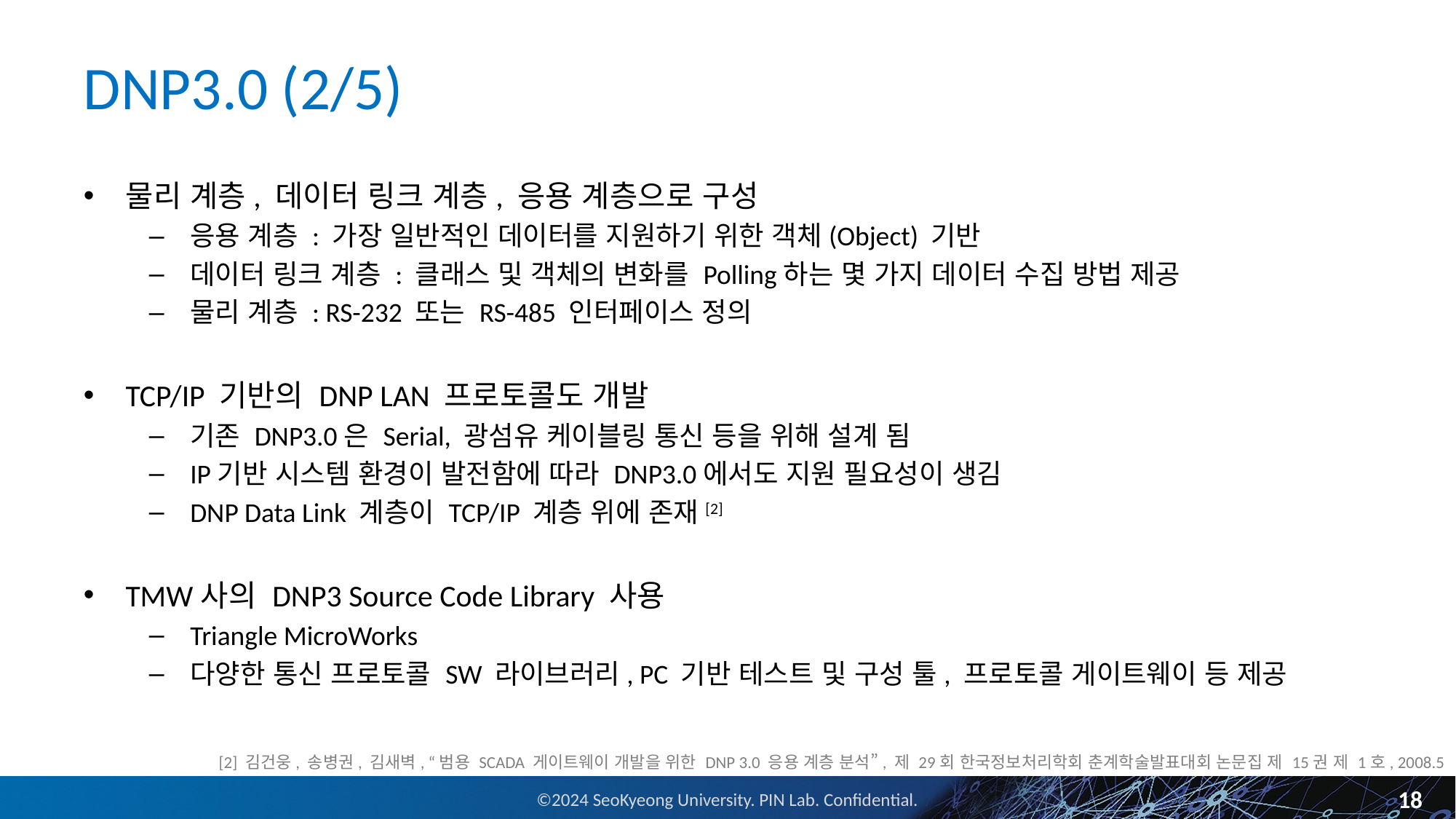

# DNP3.0 (2/5)
물리 계층, 데이터 링크 계층, 응용 계층으로 구성
응용 계층 : 가장 일반적인 데이터를 지원하기 위한 객체(Object) 기반
데이터 링크 계층 : 클래스 및 객체의 변화를 Polling하는 몇 가지 데이터 수집 방법 제공
물리 계층 : RS-232 또는 RS-485 인터페이스 정의

TCP/IP 기반의 DNP LAN 프로토콜도 개발
기존 DNP3.0은 Serial, 광섬유 케이블링 통신 등을 위해 설계 됨
IP기반 시스템 환경이 발전함에 따라 DNP3.0에서도 지원 필요성이 생김
DNP Data Link 계층이 TCP/IP 계층 위에 존재[2]

TMW사의 DNP3 Source Code Library 사용
Triangle MicroWorks
다양한 통신 프로토콜 SW 라이브러리, PC 기반 테스트 및 구성 툴, 프로토콜 게이트웨이 등 제공

[2] 김건웅, 송병권, 김새벽, “범용 SCADA 게이트웨이 개발을 위한 DNP 3.0 응용 계층 분석”, 제 29회 한국정보처리학회 춘계학술발표대회 논문집 제 15권 제 1호, 2008.5
18